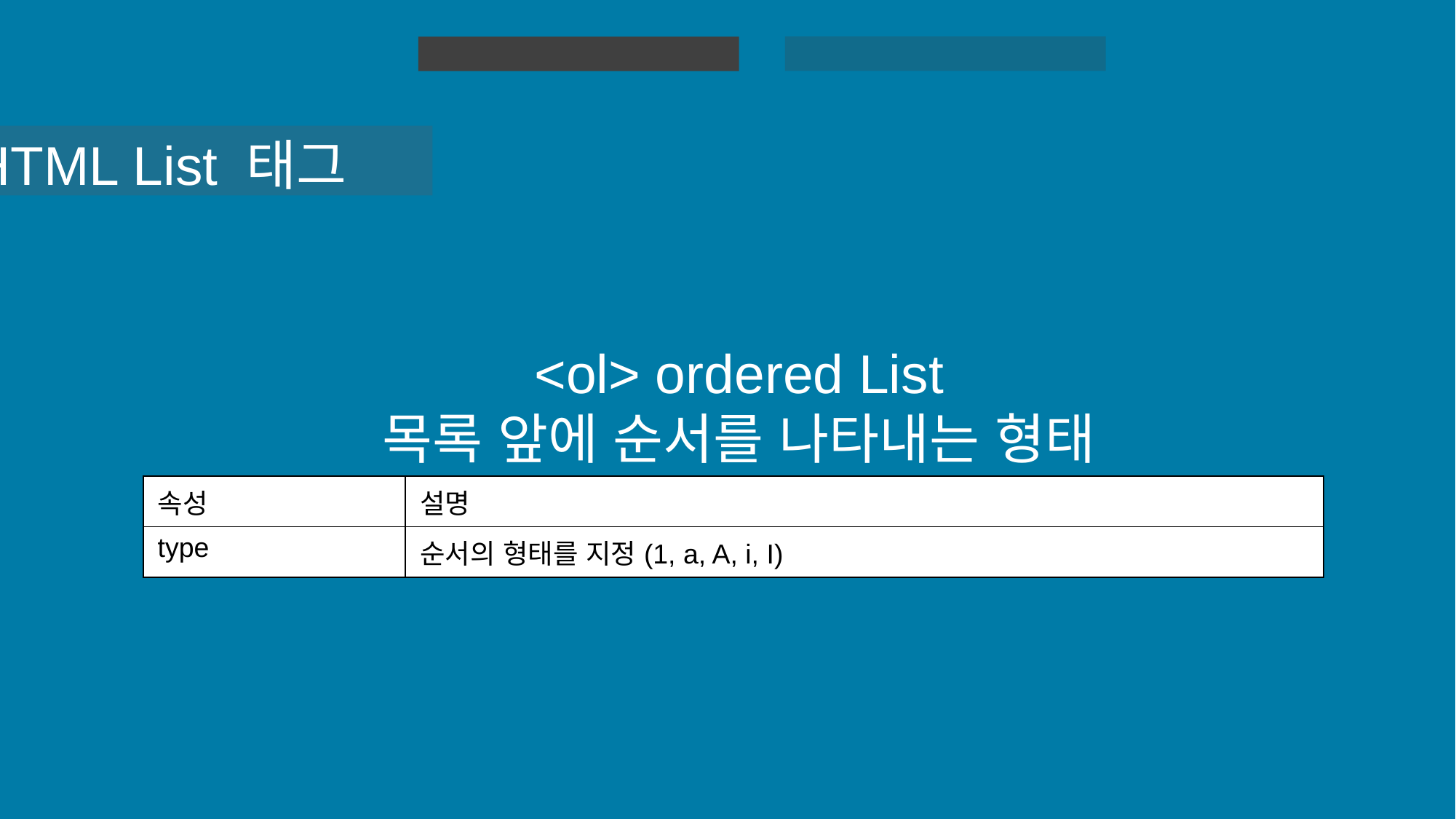

HTML 실습
HTML

HTML List 태그
<ol> ordered List
목록 앞에 순서를 나타내는 형태
| 속성 | 설명 |
| --- | --- |
| type | 순서의 형태를 지정(1, a, A, i, I) |